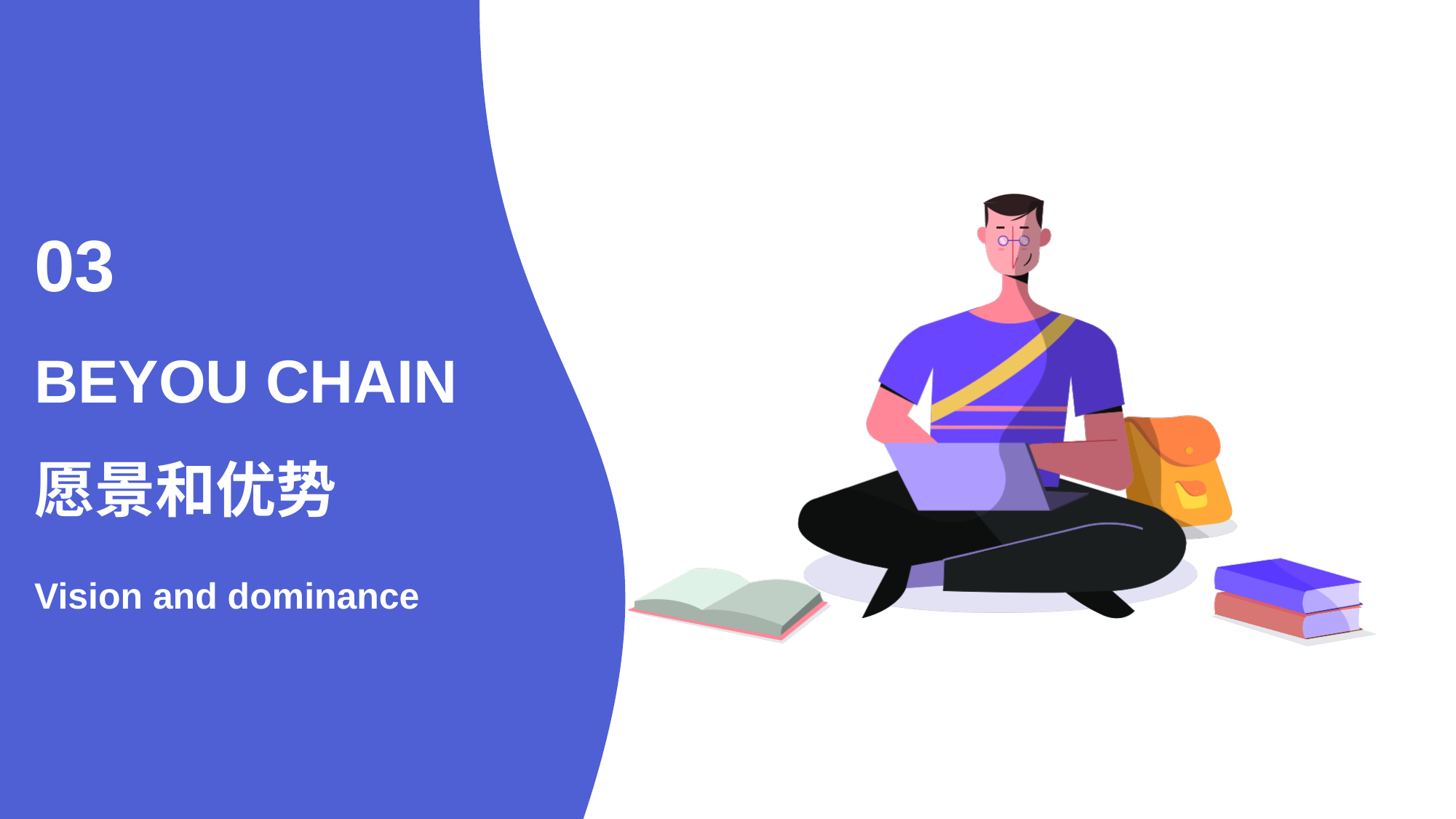

03
BEYOU CHAIN
愿景和优势

Vision and dominance